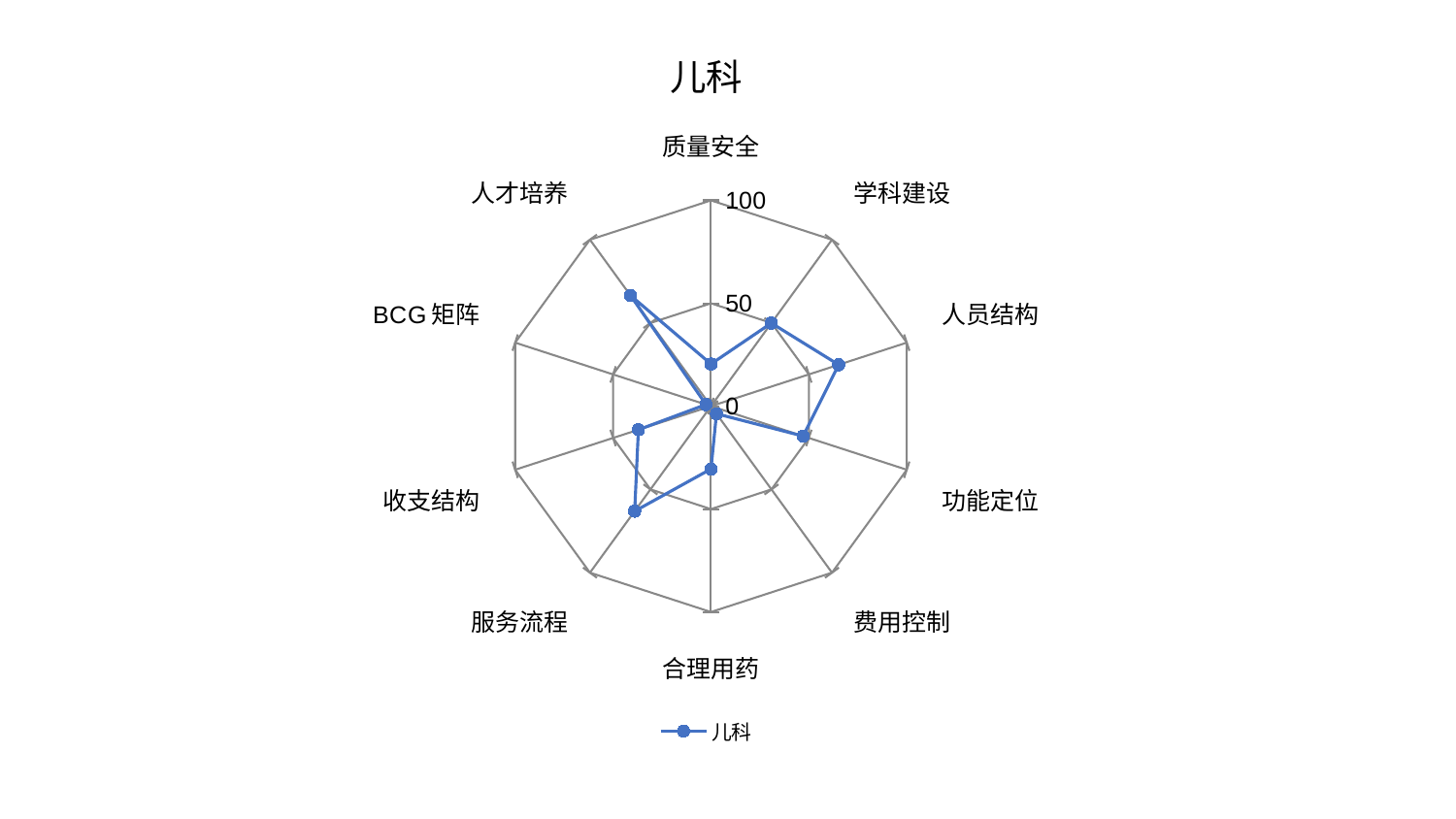

### Chart: 儿科

| Category | 儿科 |
|---|---|
| 质量安全 | 20.50000517786045 |
| 学科建设 | 49.90655641091633 |
| 人员结构 | 65.22529078334098 |
| 功能定位 | 47.06389775305068 |
| 费用控制 | 4.558337693387511 |
| 合理用药 | 30.52958873213423 |
| 服务流程 | 63.0644415547862 |
| 收支结构 | 37.0645981282026 |
| BCG矩阵 | 2.557218525874203 |
| 人才培养 | 66.49312757808083 |
106